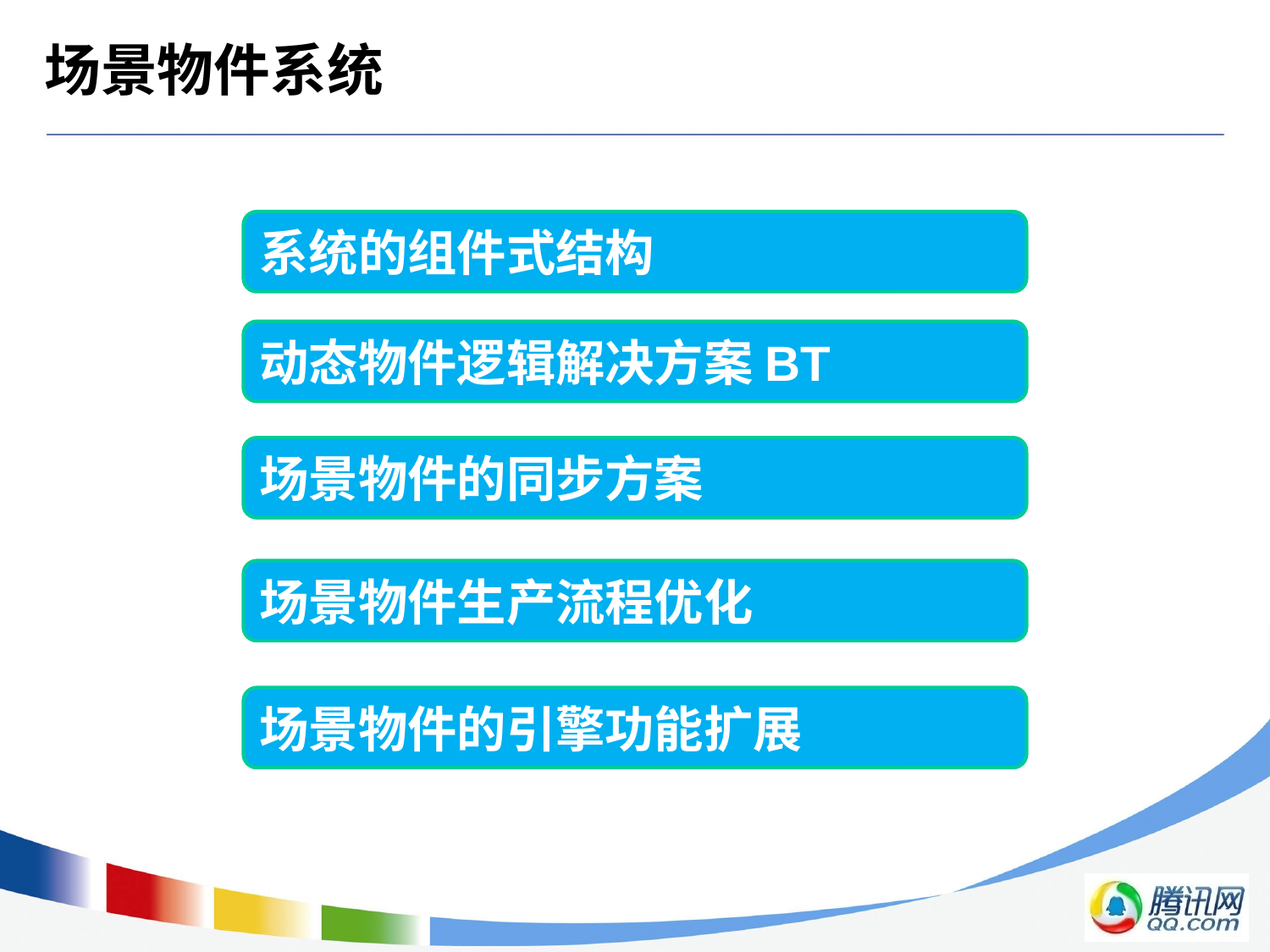

# 场景物件系统
系统的组件式结构
动态物件逻辑解决方案BT
场景物件的同步方案
场景物件生产流程优化
场景物件的引擎功能扩展